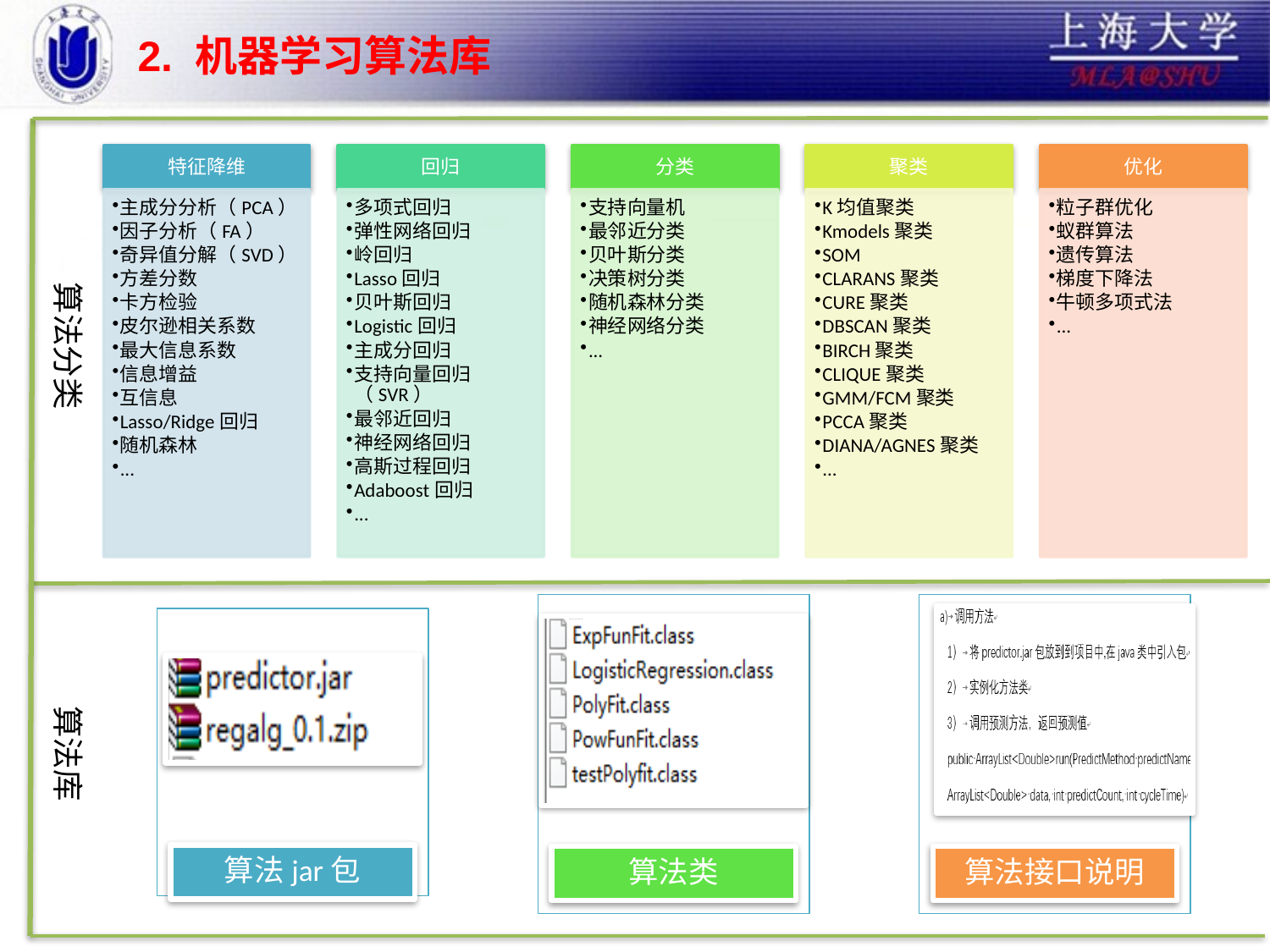

# 2. 机器学习算法库
特征降维
主成分分析（PCA）
因子分析（FA）
奇异值分解（SVD）
方差分数
卡方检验
皮尔逊相关系数
最大信息系数
信息增益
互信息
Lasso/Ridge回归
随机森林
...
回归
多项式回归
弹性网络回归
岭回归
Lasso回归
贝叶斯回归
Logistic回归
主成分回归
支持向量回归（SVR）
最邻近回归
神经网络回归
高斯过程回归
Adaboost回归
...
分类
支持向量机
最邻近分类
贝叶斯分类
决策树分类
随机森林分类
神经网络分类
...
聚类
K均值聚类
Kmodels聚类
SOM
CLARANS聚类
CURE聚类
DBSCAN聚类
BIRCH聚类
CLIQUE聚类
GMM/FCM聚类
PCCA聚类
DIANA/AGNES聚类
...

优化
粒子群优化
蚁群算法
遗传算法
梯度下降法
牛顿多项式法
...
算法分类
算法库
算法jar包

算法类

算法接口说明